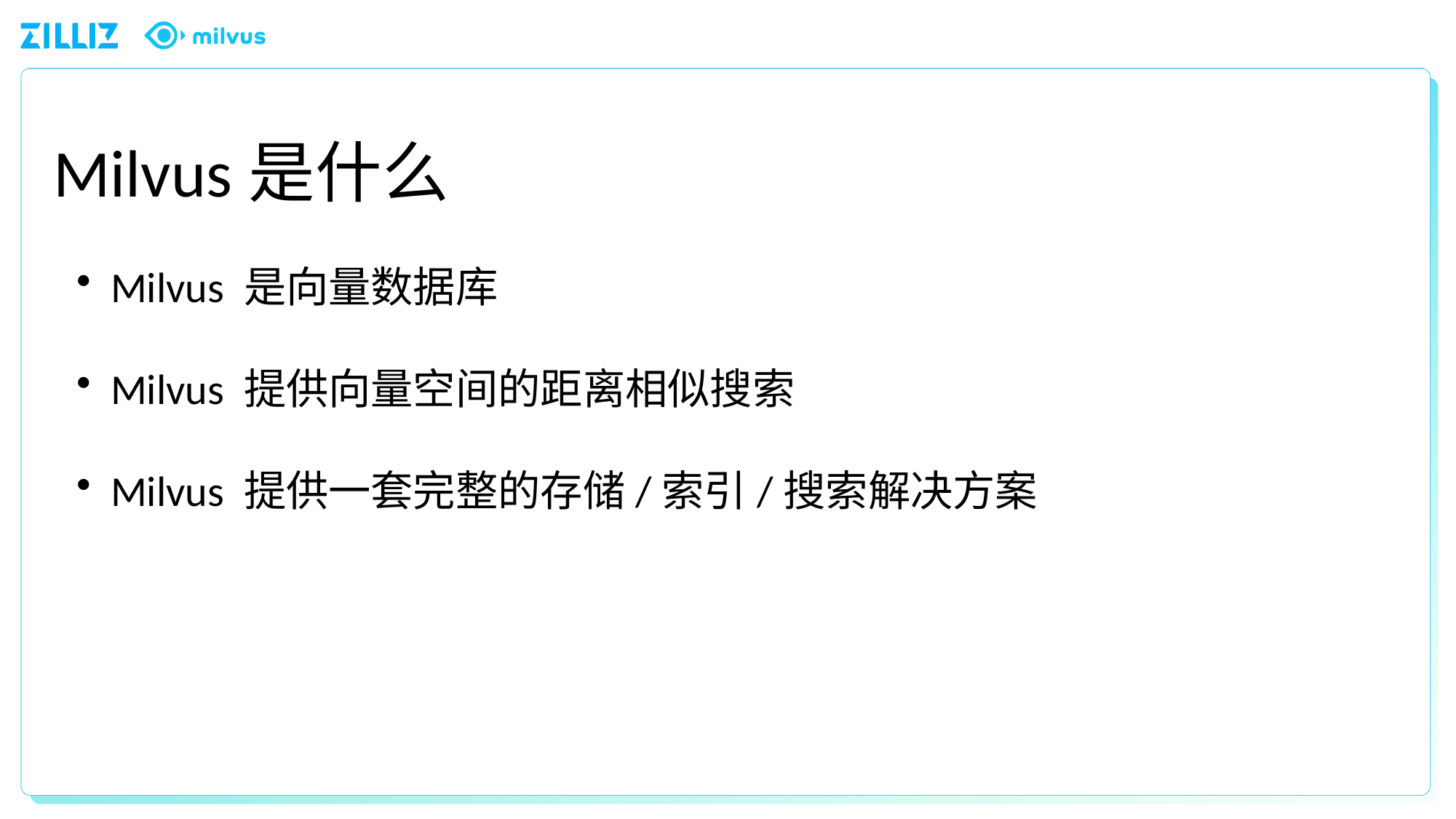

# Milvus是什么
Milvus 是向量数据库

Milvus 提供向量空间的距离相似搜索

Milvus 提供一套完整的存储/索引/搜索解决方案